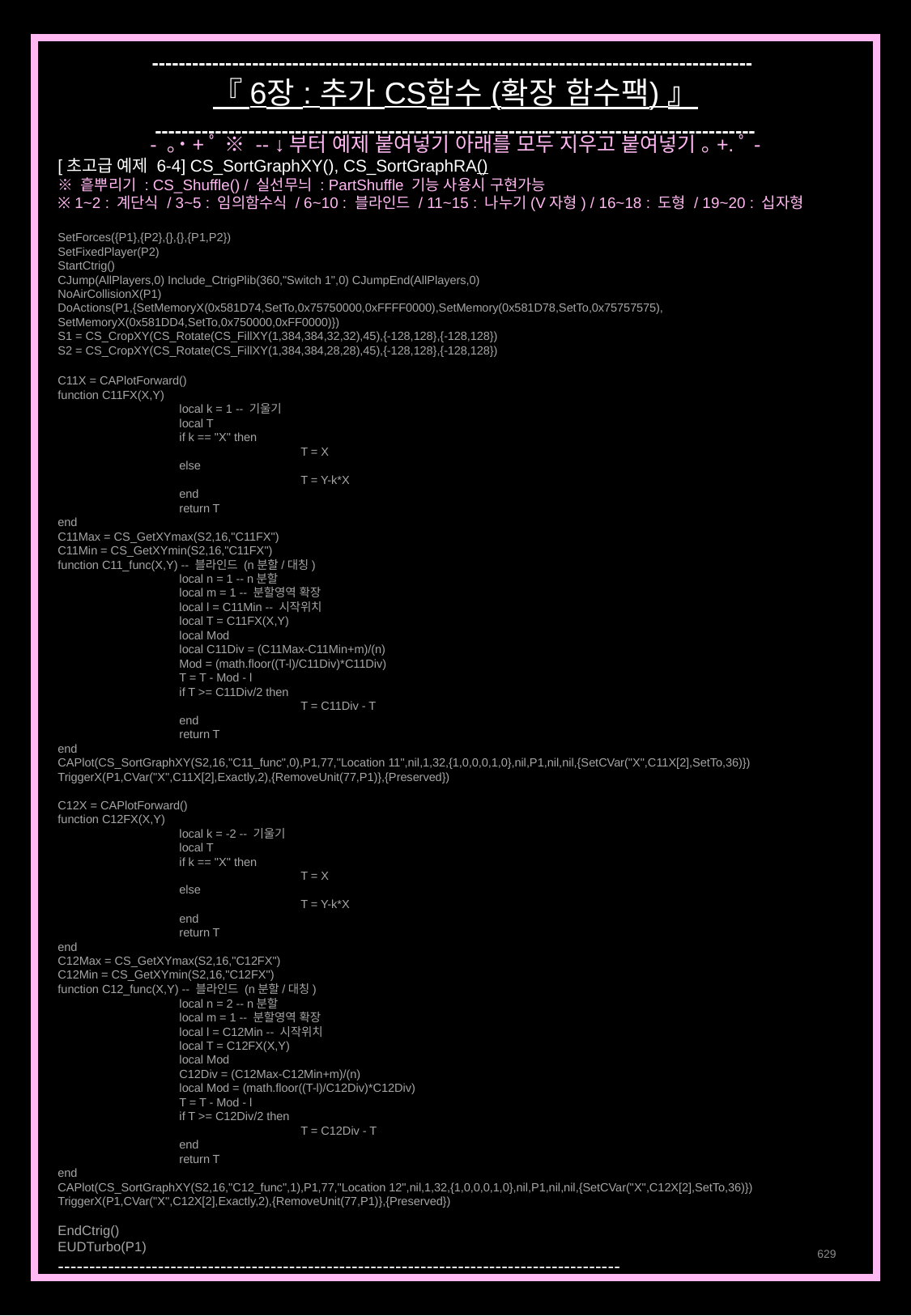

------------------------------------------------------------------------------------------
『 6장 : 추가 CS함수 (확장 함수팩) 』
------------------------------------------------------------------------------------------
- ｡˙+ﾟ ※ -- ↓부터 예제 붙여넣기 아래를 모두 지우고 붙여넣기 ｡+.ﾟ-
[초고급 예제 6-4] CS_SortGraphXY(), CS_SortGraphRA()
※ 흩뿌리기 : CS_Shuffle() / 실선무늬 : PartShuffle 기능 사용시 구현가능
※ 1~2 : 계단식 / 3~5 : 임의함수식 / 6~10 : 블라인드 / 11~15 : 나누기(V자형) / 16~18 : 도형 / 19~20 : 십자형

SetForces({P1},{P2},{},{},{P1,P2})
SetFixedPlayer(P2)
StartCtrig()
CJump(AllPlayers,0) Include_CtrigPlib(360,"Switch 1",0) CJumpEnd(AllPlayers,0)
NoAirCollisionX(P1)
DoActions(P1,{SetMemoryX(0x581D74,SetTo,0x75750000,0xFFFF0000),SetMemory(0x581D78,SetTo,0x75757575),
SetMemoryX(0x581DD4,SetTo,0x750000,0xFF0000)})
S1 = CS_CropXY(CS_Rotate(CS_FillXY(1,384,384,32,32),45),{-128,128},{-128,128})
S2 = CS_CropXY(CS_Rotate(CS_FillXY(1,384,384,28,28),45),{-128,128},{-128,128})

C11X = CAPlotForward()
function C11FX(X,Y)
	local k = 1 -- 기울기
	local T
	if k == "X" then
		T = X
	else
		T = Y-k*X
	end
	return T
end
C11Max = CS_GetXYmax(S2,16,"C11FX")
C11Min = CS_GetXYmin(S2,16,"C11FX")
function C11_func(X,Y) -- 블라인드 (n분할/대칭)
	local n = 1 -- n분할
	local m = 1 -- 분할영역 확장
	local l = C11Min -- 시작위치
	local T = C11FX(X,Y)
	local Mod
	local C11Div = (C11Max-C11Min+m)/(n)
	Mod = (math.floor((T-l)/C11Div)*C11Div)
	T = T - Mod - l
	if T >= C11Div/2 then
		T = C11Div - T
	end
	return T
end
CAPlot(CS_SortGraphXY(S2,16,"C11_func",0),P1,77,"Location 11",nil,1,32,{1,0,0,0,1,0},nil,P1,nil,nil,{SetCVar("X",C11X[2],SetTo,36)})
TriggerX(P1,CVar("X",C11X[2],Exactly,2),{RemoveUnit(77,P1)},{Preserved})

C12X = CAPlotForward()
function C12FX(X,Y)
	local k = -2 -- 기울기
	local T
	if k == "X" then
		T = X
	else
		T = Y-k*X
	end
	return T
end
C12Max = CS_GetXYmax(S2,16,"C12FX")
C12Min = CS_GetXYmin(S2,16,"C12FX")
function C12_func(X,Y) -- 블라인드 (n분할/대칭)
	local n = 2 -- n분할
	local m = 1 -- 분할영역 확장
	local l = C12Min -- 시작위치
	local T = C12FX(X,Y)
	local Mod
	C12Div = (C12Max-C12Min+m)/(n)
	local Mod = (math.floor((T-l)/C12Div)*C12Div)
	T = T - Mod - l
	if T >= C12Div/2 then
		T = C12Div - T
	end
	return T
end
CAPlot(CS_SortGraphXY(S2,16,"C12_func",1),P1,77,"Location 12",nil,1,32,{1,0,0,0,1,0},nil,P1,nil,nil,{SetCVar("X",C12X[2],SetTo,36)})
TriggerX(P1,CVar("X",C12X[2],Exactly,2),{RemoveUnit(77,P1)},{Preserved})

EndCtrig()
EUDTurbo(P1)
------------------------------------------------------------------------------------------
629